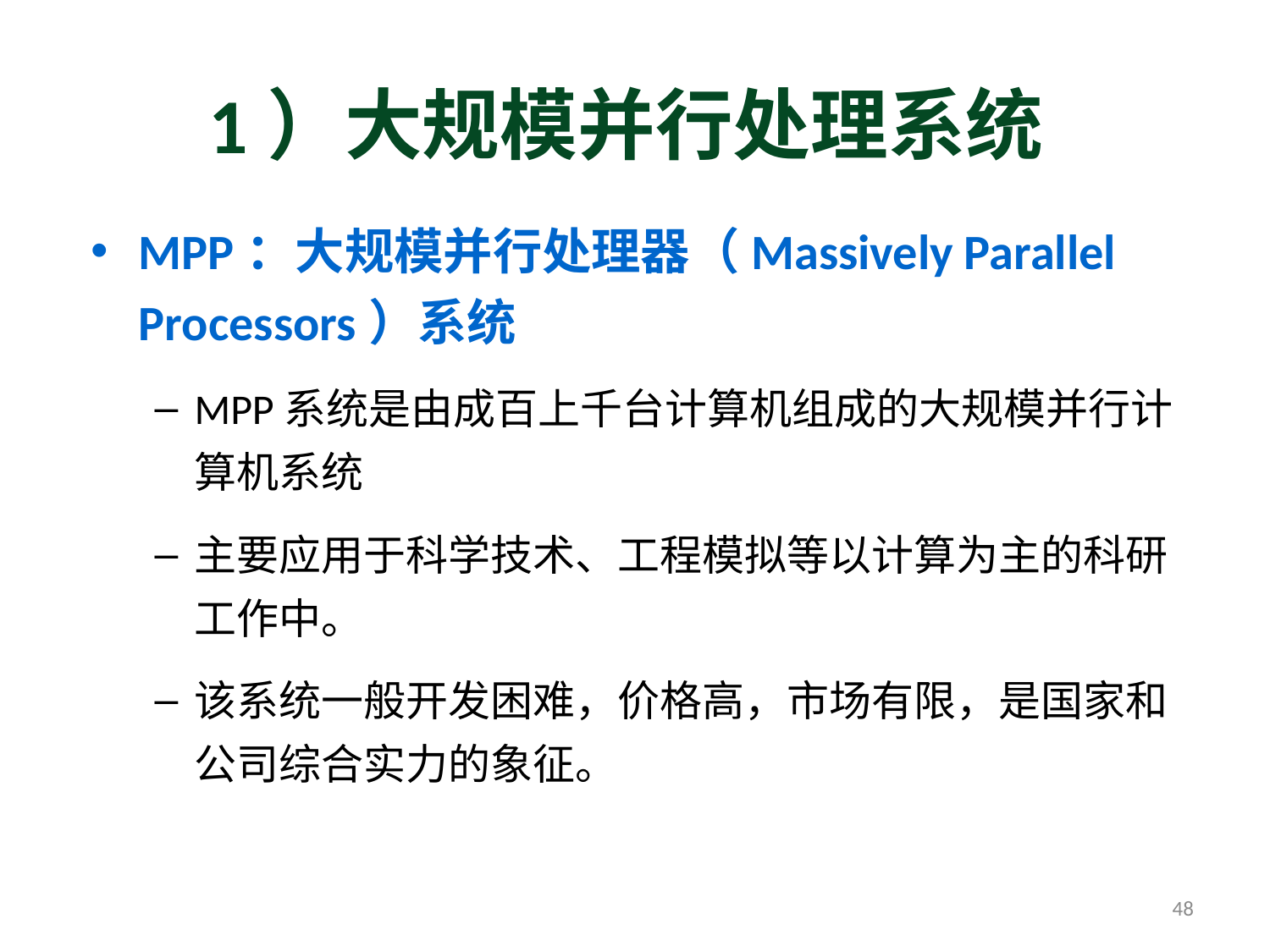

# 1）大规模并行处理系统
MPP：大规模并行处理器（Massively Parallel Processors）系统
MPP系统是由成百上千台计算机组成的大规模并行计算机系统
主要应用于科学技术、工程模拟等以计算为主的科研工作中。
该系统一般开发困难，价格高，市场有限，是国家和公司综合实力的象征。
48